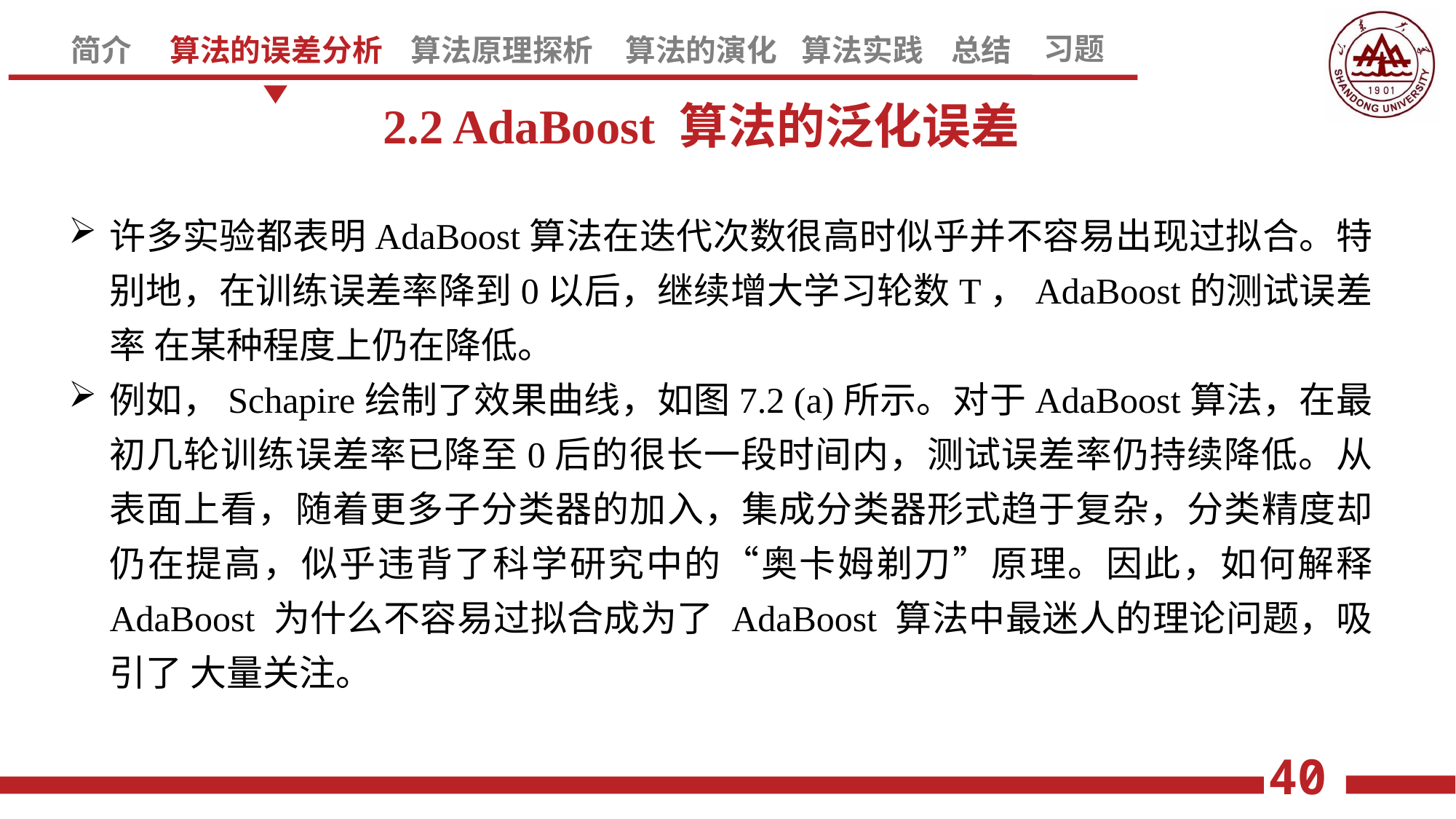

2.2 AdaBoost 算法的泛化误差
许多实验都表明AdaBoost算法在迭代次数很高时似乎并不容易出现过拟合。特 别地，在训练误差率降到0以后，继续增大学习轮数T，AdaBoost的测试误差率 在某种程度上仍在降低。
例如，Schapire绘制了效果曲线，如图7.2 (a)所示。对于AdaBoost算法，在最初几轮训练误差率已降至0后的很长一段时间内，测试误差率仍持续降低。从表面上看，随着更多子分类器的加入，集成分类器形式趋于复杂，分类精度却仍在提高，似乎违背了科学研究中的“奥卡姆剃刀”原理。因此，如何解释 AdaBoost 为什么不容易过拟合成为了 AdaBoost 算法中最迷人的理论问题，吸引了 大量关注。